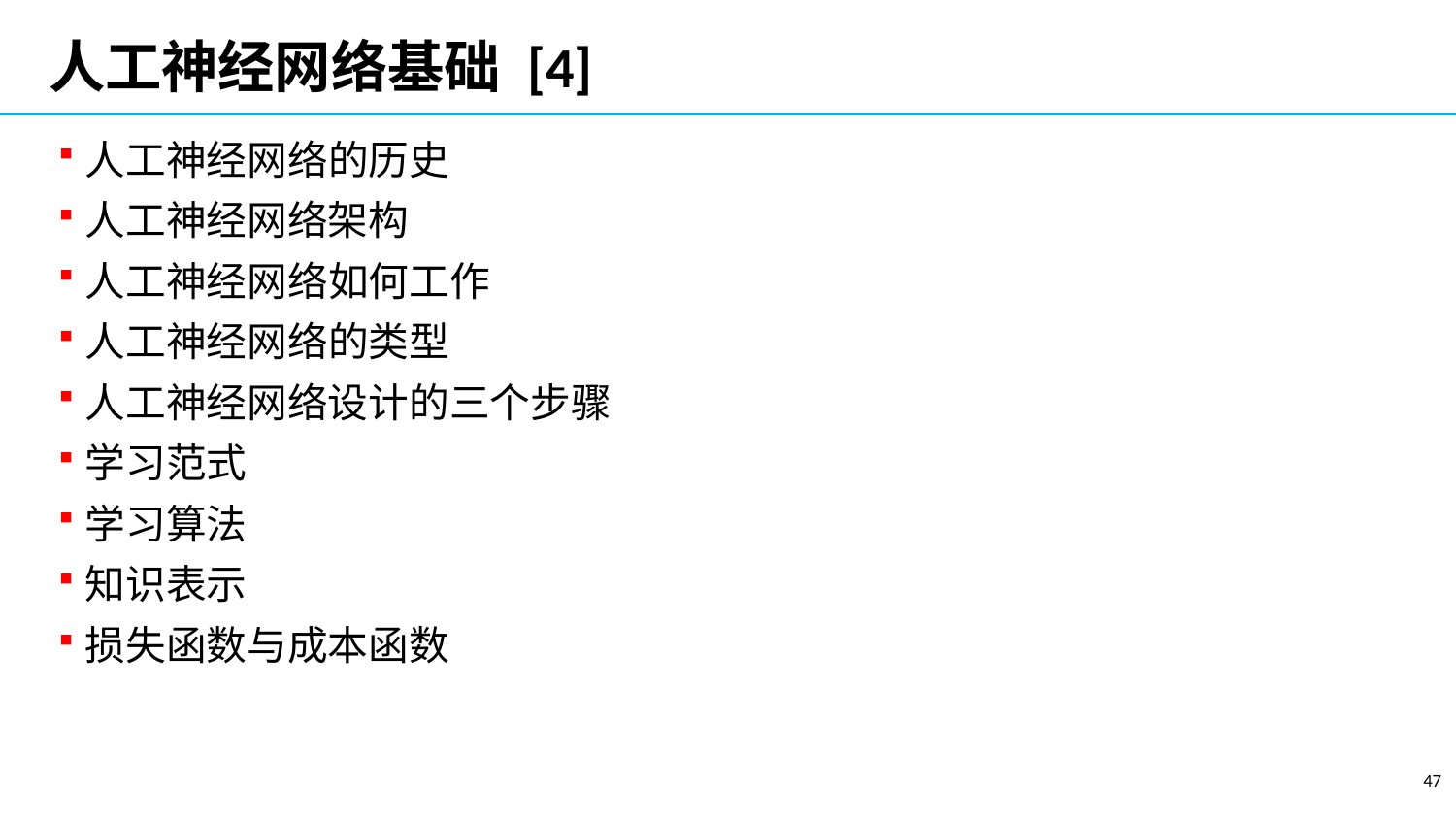

# 人工神经网络基础 [4]

人工神经网络的历史
人工神经网络架构
人工神经网络如何工作
人工神经网络的类型
人工神经网络设计的三个步骤
学习范式
学习算法
知识表示
损失函数与成本函数
47